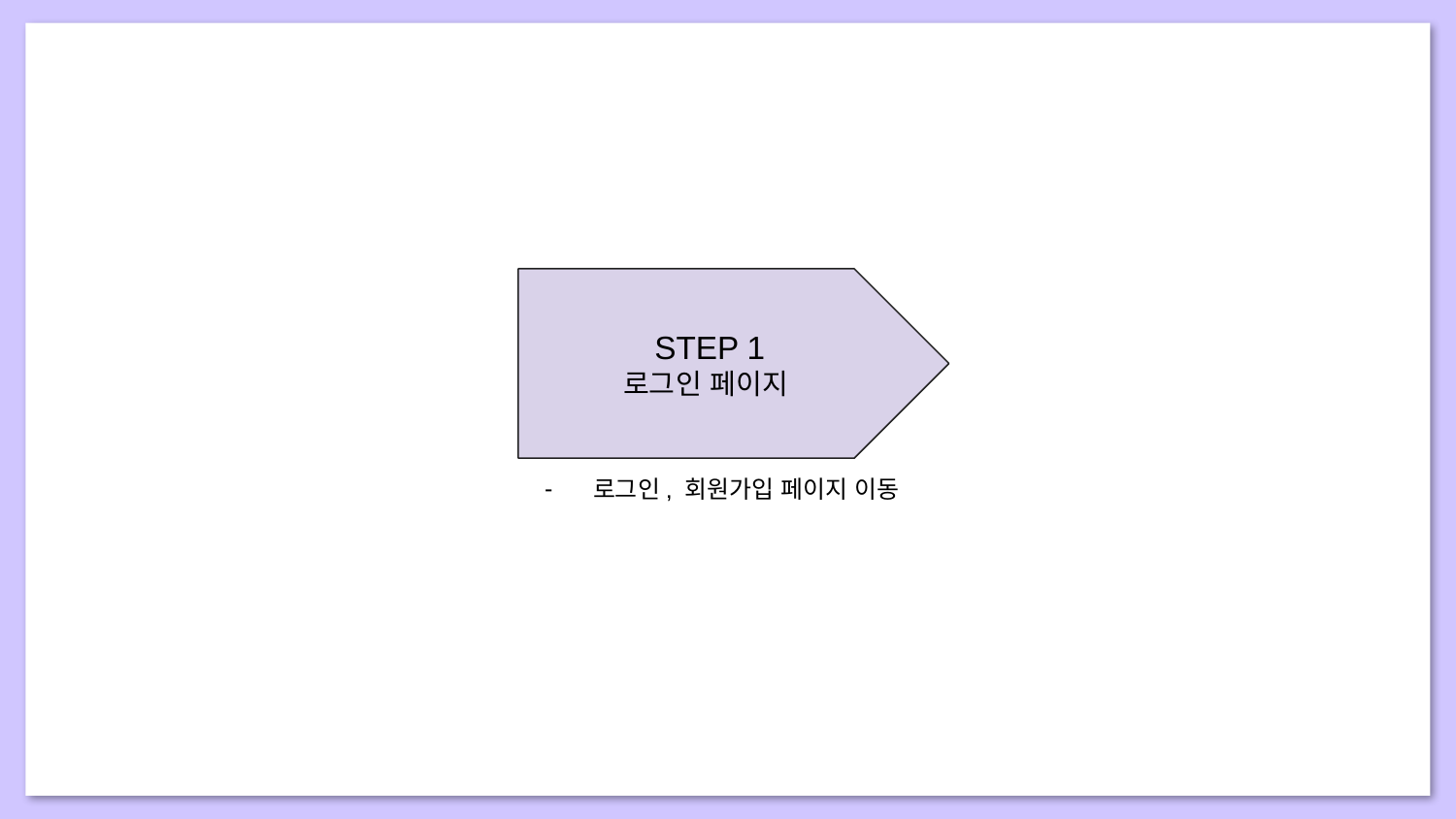

STEP 1
로그인 페이지
로그인, 회원가입 페이지 이동